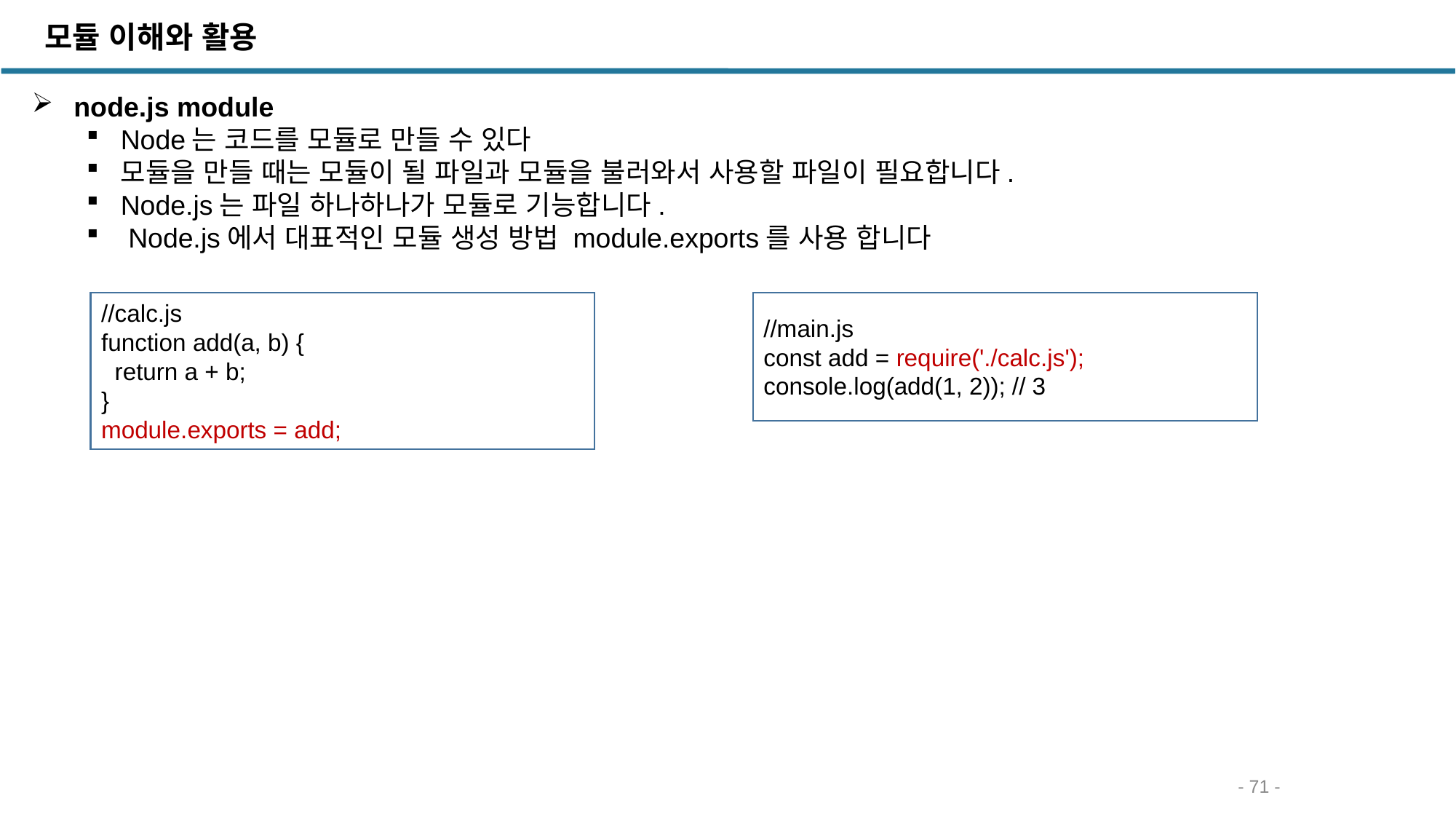

모듈 이해와 활용
 node.js module
Node는 코드를 모듈로 만들 수 있다
모듈을 만들 때는 모듈이 될 파일과 모듈을 불러와서 사용할 파일이 필요합니다.
Node.js는 파일 하나하나가 모듈로 기능합니다.
 Node.js에서 대표적인 모듈 생성 방법 module.exports를 사용 합니다

//calc.js
function add(a, b) {
  return a + b;
}
module.exports = add;
//main.js
const add = require('./calc.js');
console.log(add(1, 2)); // 3
- 71 -